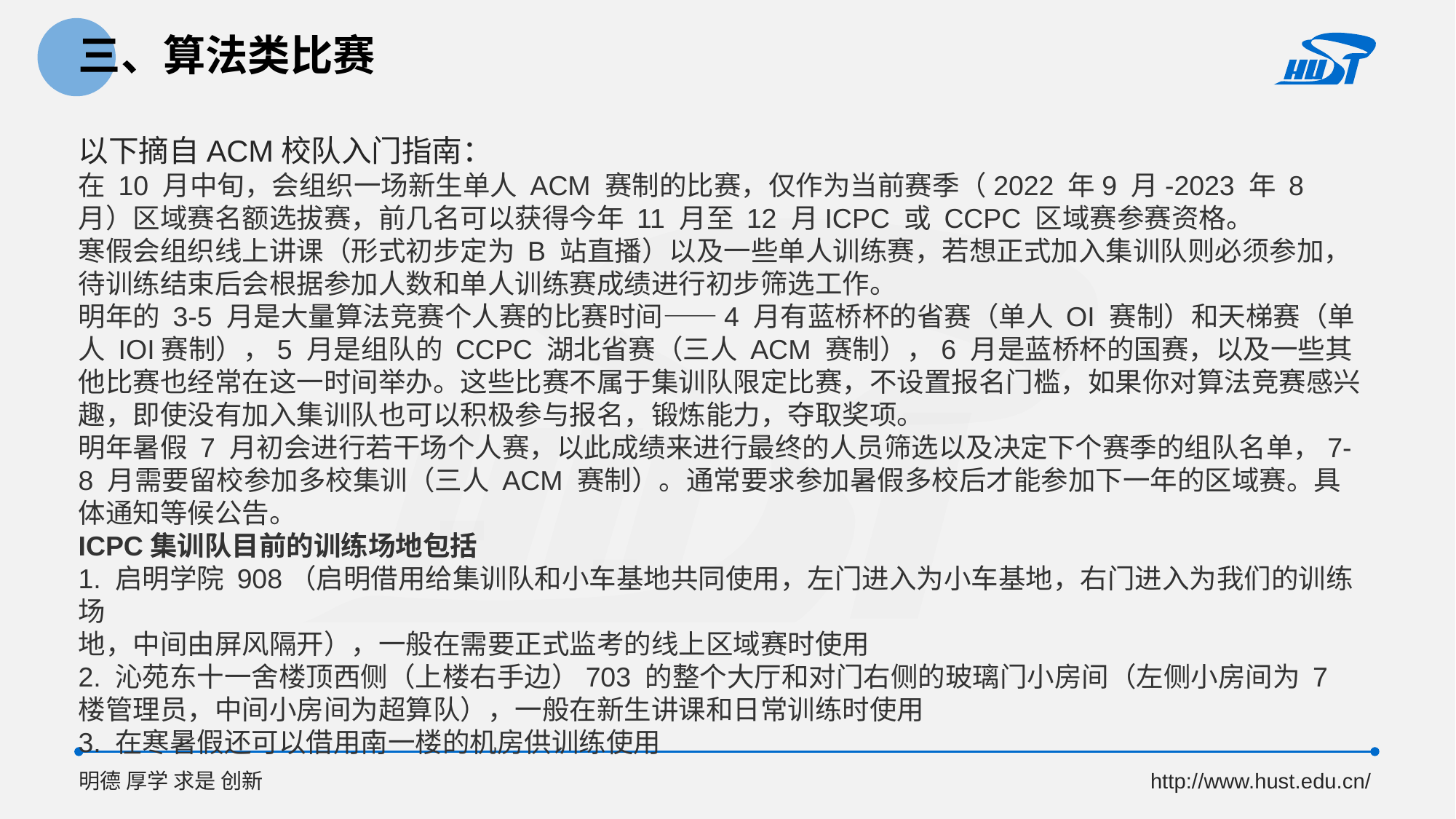

三、算法类比赛
以下摘自ACM校队入门指南：
在 10 月中旬，会组织一场新生单人 ACM 赛制的比赛，仅作为当前赛季（2022 年9 月-2023 年 8 月）区域赛名额选拔赛，前几名可以获得今年 11 月至 12 月ICPC 或 CCPC 区域赛参赛资格。
寒假会组织线上讲课（形式初步定为 B 站直播）以及一些单人训练赛，若想正式加入集训队则必须参加，待训练结束后会根据参加人数和单人训练赛成绩进行初步筛选工作。
明年的 3-5 月是大量算法竞赛个人赛的比赛时间——4 月有蓝桥杯的省赛（单人 OI 赛制）和天梯赛（单人 IOI赛制），5 月是组队的 CCPC 湖北省赛（三人 ACM 赛制），6 月是蓝桥杯的国赛，以及一些其他比赛也经常在这一时间举办。这些比赛不属于集训队限定比赛，不设置报名门槛，如果你对算法竞赛感兴趣，即使没有加入集训队也可以积极参与报名，锻炼能力，夺取奖项。
明年暑假 7 月初会进行若干场个人赛，以此成绩来进行最终的人员筛选以及决定下个赛季的组队名单，7-8 月需要留校参加多校集训（三人 ACM 赛制）。通常要求参加暑假多校后才能参加下一年的区域赛。具体通知等候公告。
ICPC集训队目前的训练场地包括
1. 启明学院 908（启明借用给集训队和小车基地共同使用，左门进入为小车基地，右门进入为我们的训练场
地，中间由屏风隔开），一般在需要正式监考的线上区域赛时使用
2. 沁苑东十一舍楼顶西侧（上楼右手边）703 的整个大厅和对门右侧的玻璃门小房间（左侧小房间为 7 楼管理员，中间小房间为超算队），一般在新生讲课和日常训练时使用
3. 在寒暑假还可以借用南一楼的机房供训练使用